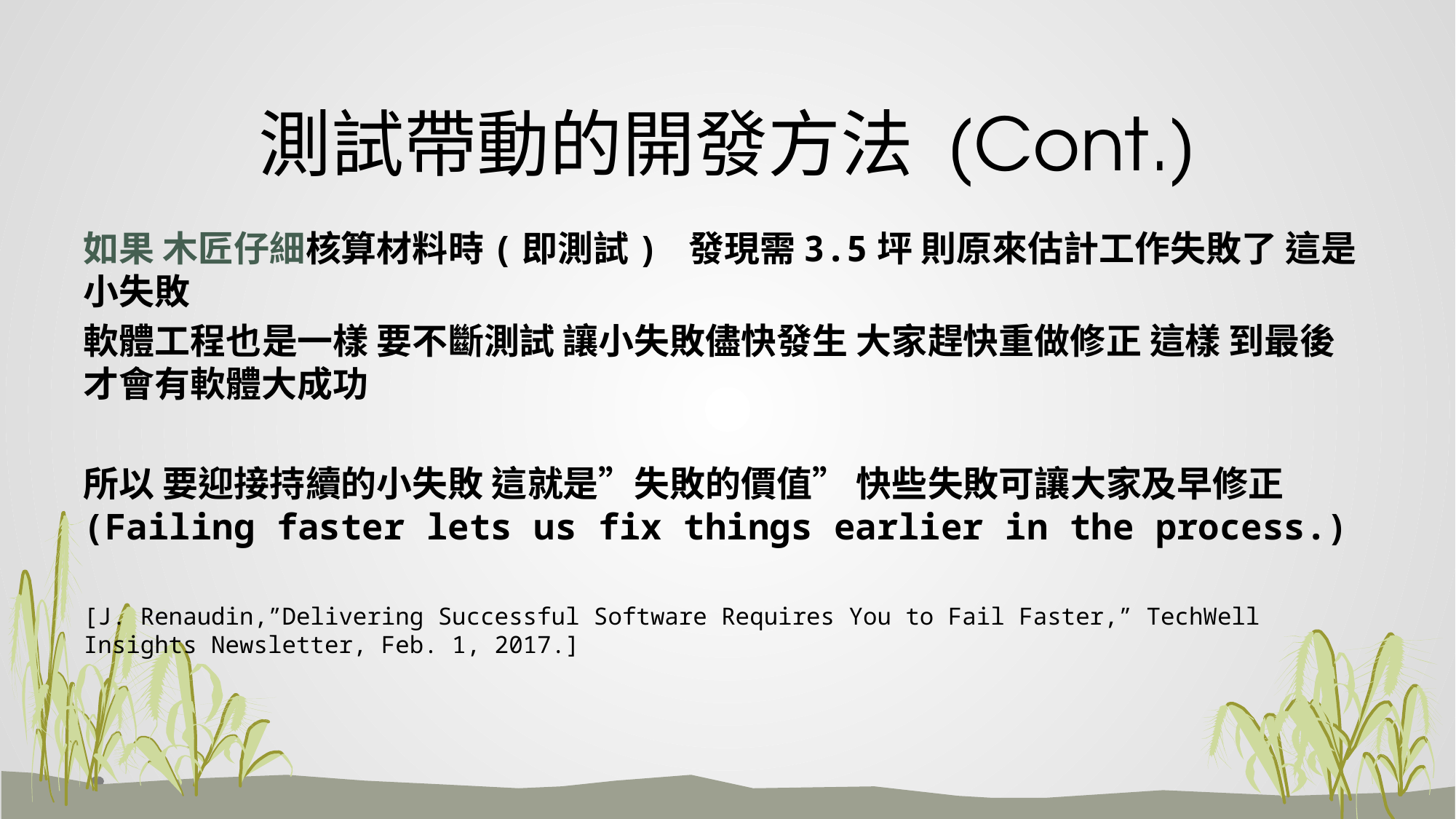

# 測試帶動的開發方法 (Cont.)
如果 木匠仔細核算材料時(即測試) 發現需3.5坪 則原來估計工作失敗了 這是小失敗
軟體工程也是一樣 要不斷測試 讓小失敗儘快發生 大家趕快重做修正 這樣 到最後才會有軟體大成功

所以 要迎接持續的小失敗 這就是”失敗的價值” 快些失敗可讓大家及早修正 (Failing faster lets us fix things earlier in the process.)

[J. Renaudin,”Delivering Successful Software Requires You to Fail Faster,” TechWell Insights Newsletter, Feb. 1, 2017.]